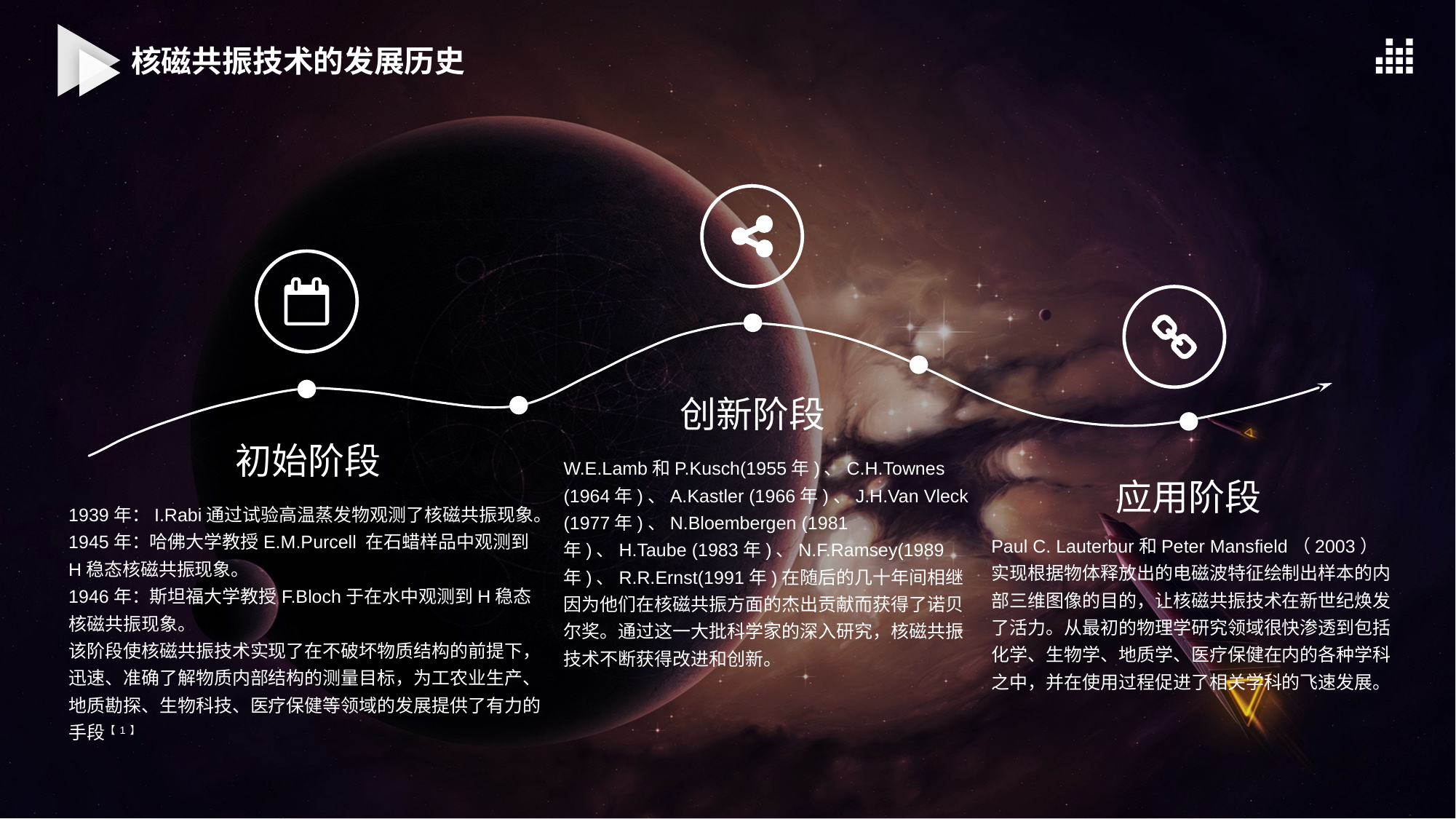

核磁共振技术的发展历史

创新阶段
初始阶段
W.E.Lamb和P.Kusch(1955年)、C.H.Townes (1964年)、A.Kastler (1966年)、J.H.Van Vleck (1977年)、N.Bloembergen (1981年)、H.Taube (1983年)、N.F.Ramsey(1989年)、R.R.Ernst(1991年)在随后的几十年间相继因为他们在核磁共振方面的杰出贡献而获得了诺贝尔奖。通过这一大批科学家的深入研究，核磁共振技术不断获得改进和创新。
应用阶段
1939年：I.Rabi通过试验高温蒸发物观测了核磁共振现象。
1945年：哈佛大学教授E.M.Purcell 在石蜡样品中观测到H稳态核磁共振现象。
1946年：斯坦福大学教授F.Bloch于在水中观测到H稳态核磁共振现象。
该阶段使核磁共振技术实现了在不破坏物质结构的前提下，迅速、准确了解物质内部结构的测量目标，为工农业生产、地质勘探、生物科技、医疗保健等领域的发展提供了有力的手段【1】
Paul C. Lauterbur和Peter Mansfield（2003）实现根据物体释放出的电磁波特征绘制出样本的内部三维图像的目的，让核磁共振技术在新世纪焕发了活力。从最初的物理学研究领域很快渗透到包括化学、生物学、地质学、医疗保健在内的各种学科之中，并在使用过程促进了相关学科的飞速发展。